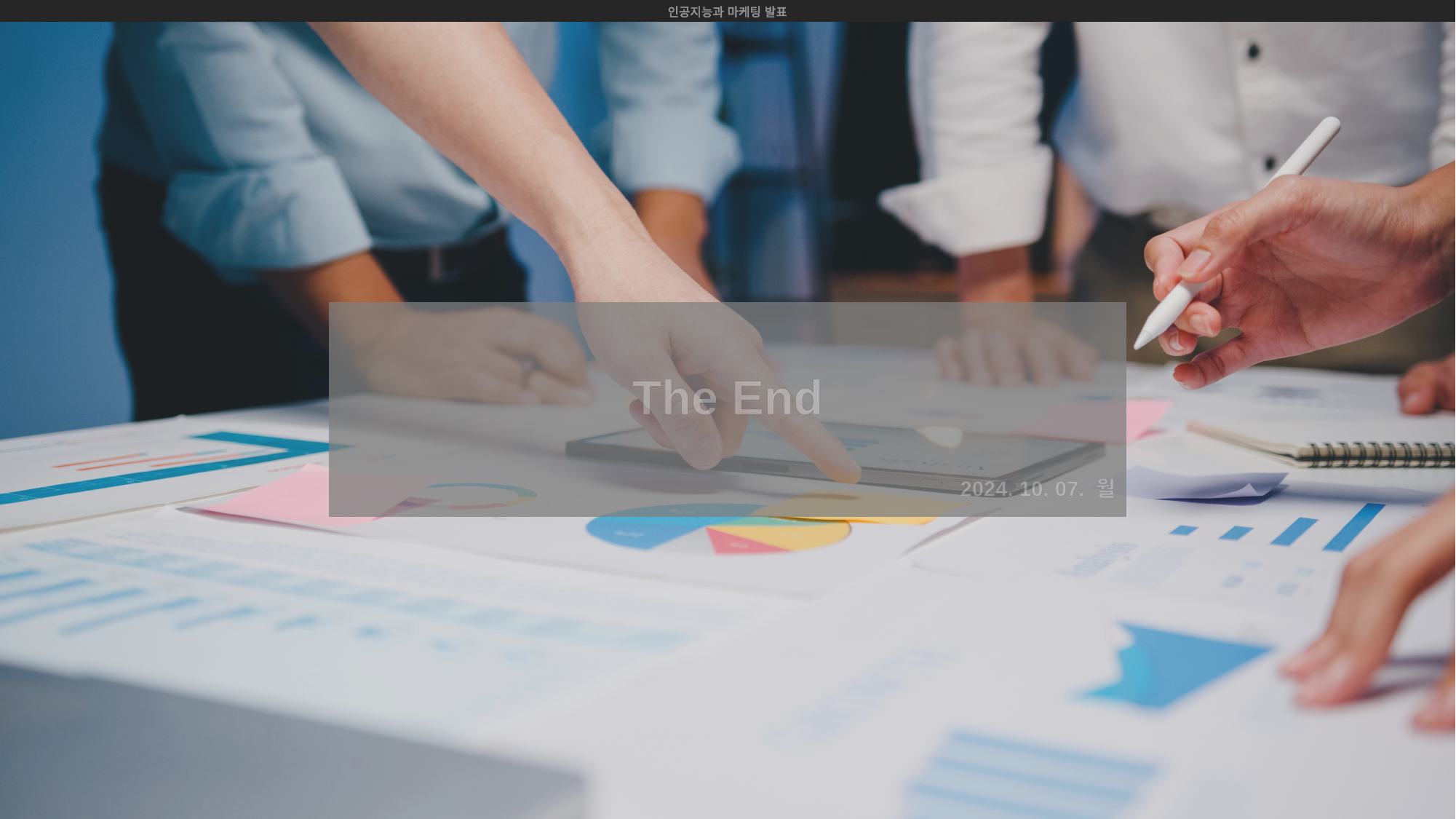

인공지능과 마케팅 발표

The End

2024. 10. 07. 월